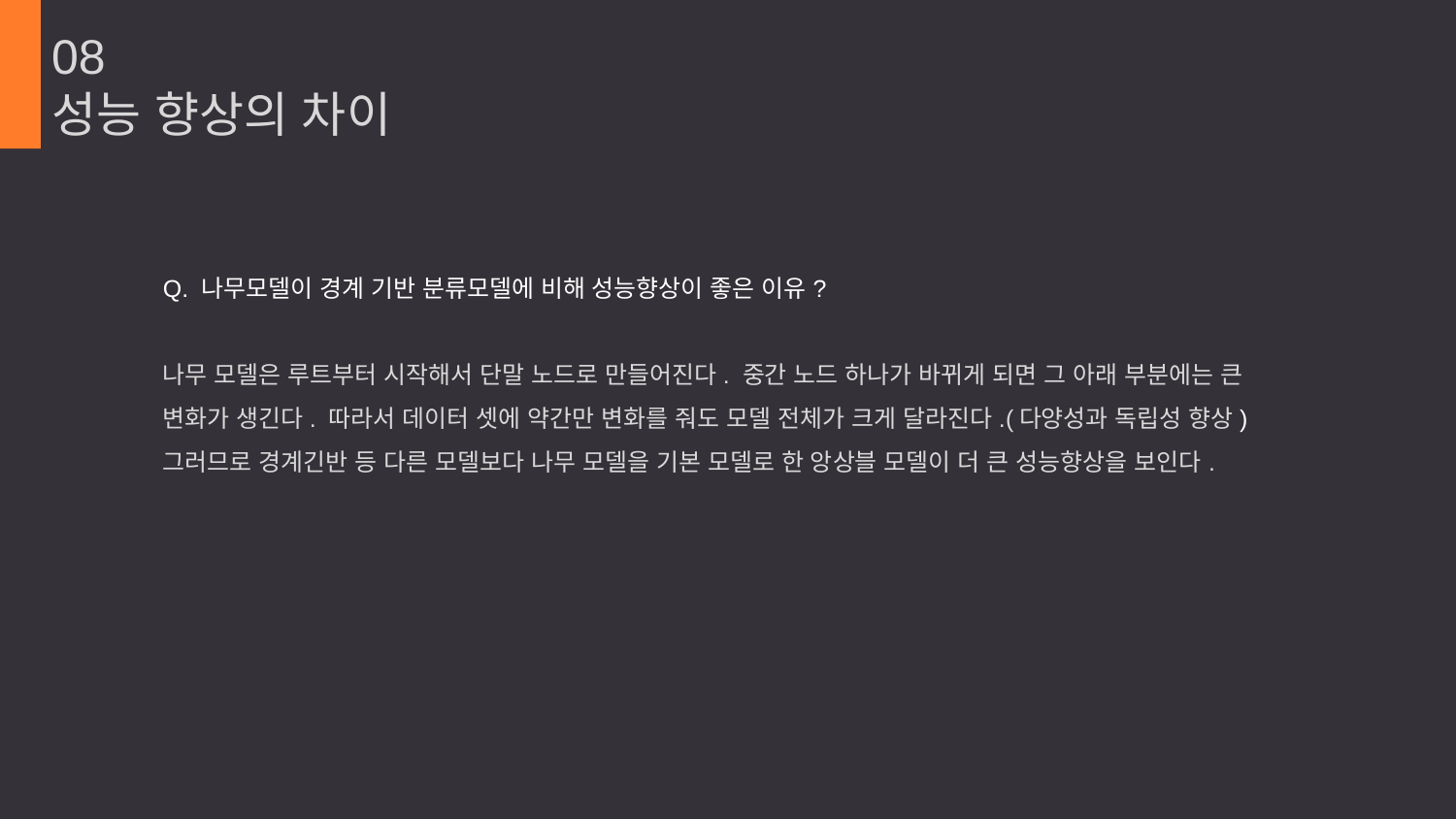

08
성능 향상의 차이
Q. 나무모델이 경계 기반 분류모델에 비해 성능향상이 좋은 이유?

나무 모델은 루트부터 시작해서 단말 노드로 만들어진다. 중간 노드 하나가 바뀌게 되면 그 아래 부분에는 큰 변화가 생긴다. 따라서 데이터 셋에 약간만 변화를 줘도 모델 전체가 크게 달라진다.(다양성과 독립성 향상)
그러므로 경계긴반 등 다른 모델보다 나무 모델을 기본 모델로 한 앙상블 모델이 더 큰 성능향상을 보인다.